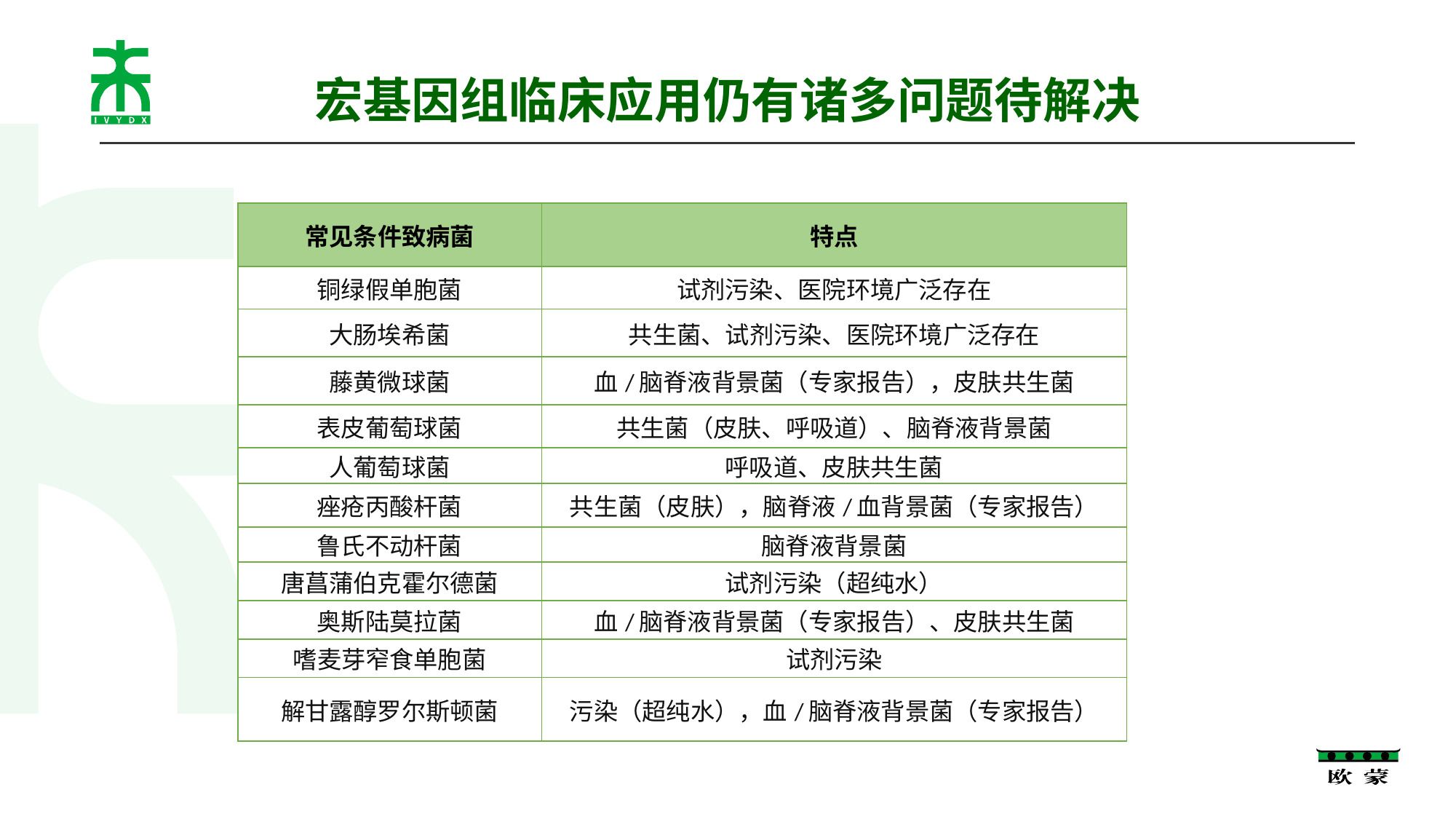

# 宏基因组临床应用仍有诸多问题待解决
| 常见条件致病菌 | 特点 |
| --- | --- |
| 铜绿假单胞菌 | 试剂污染、医院环境广泛存在 |
| 大肠埃希菌 | 共生菌、试剂污染、医院环境广泛存在 |
| 藤黄微球菌 | 血/脑脊液背景菌（专家报告），皮肤共生菌 |
| 表皮葡萄球菌 | 共生菌（皮肤、呼吸道）、脑脊液背景菌 |
| 人葡萄球菌 | 呼吸道、皮肤共生菌 |
| 痤疮丙酸杆菌 | 共生菌（皮肤），脑脊液/血背景菌（专家报告） |
| 鲁氏不动杆菌 | 脑脊液背景菌 |
| 唐菖蒲伯克霍尔德菌 | 试剂污染（超纯水） |
| 奥斯陆莫拉菌 | 血/脑脊液背景菌（专家报告）、皮肤共生菌 |
| 嗜麦芽窄食单胞菌 | 试剂污染 |
| 解甘露醇罗尔斯顿菌 | 污染（超纯水），血/脑脊液背景菌（专家报告） |